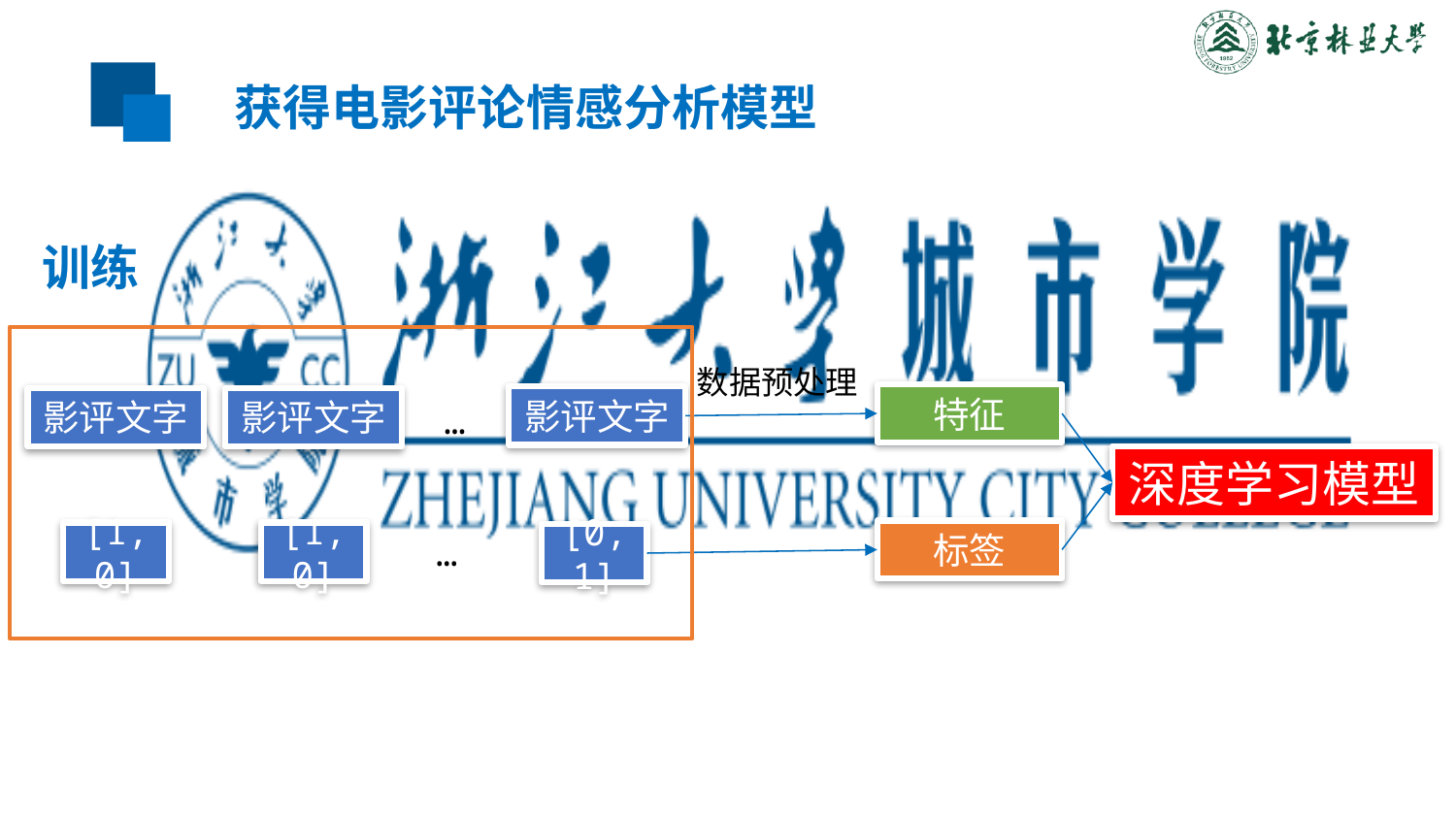

获得电影评论情感分析模型
训练

数据预处理
特征
影评文字
[0,1]
影评文字
[1,0]
影评文字
[1,0]
…
…
深度学习模型
标签
53